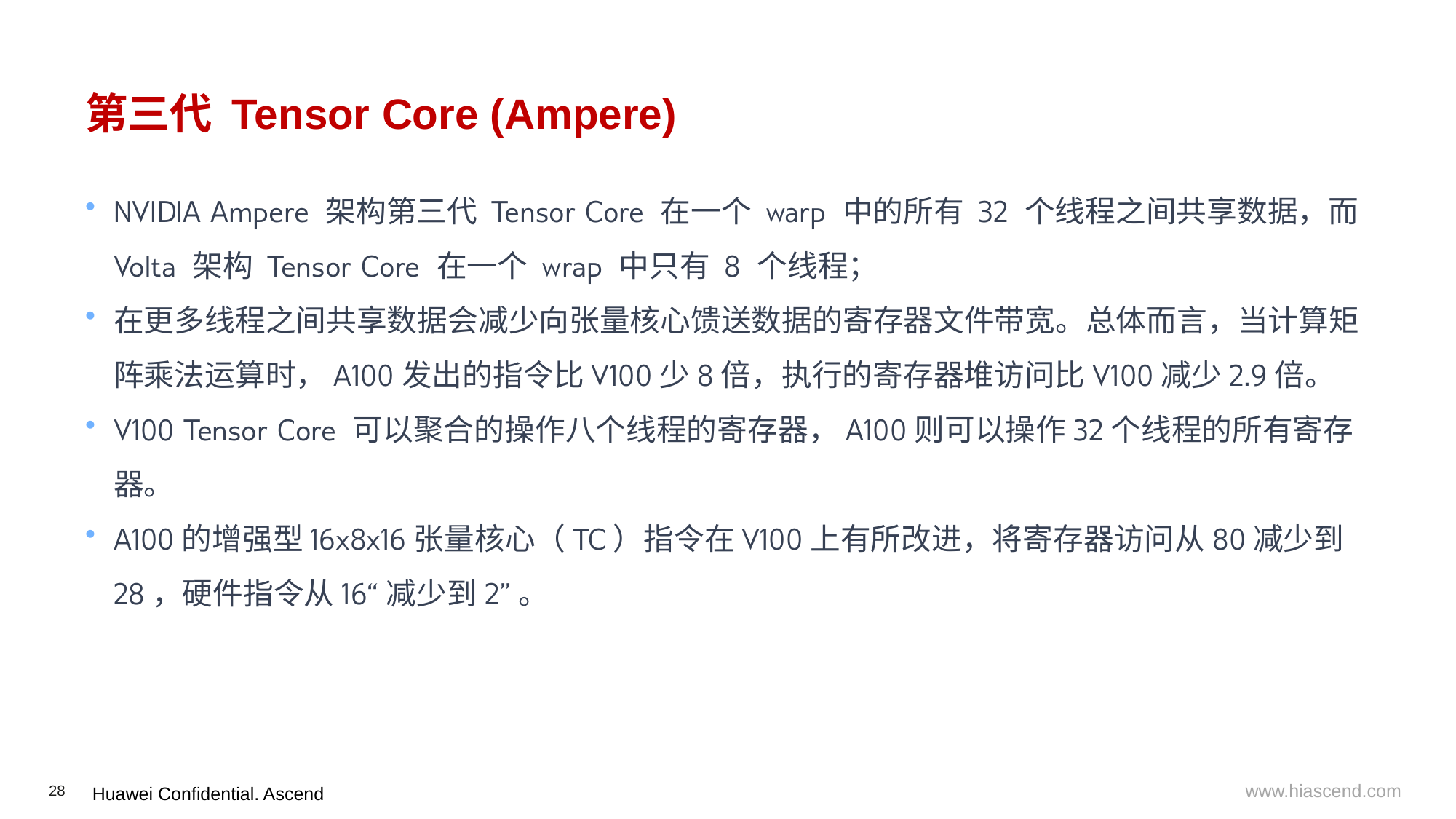

# 第三代 Tensor Core (Ampere)
NVIDIA Ampere 架构第三代 Tensor Core 在一个 warp 中的所有 32 个线程之间共享数据，而 Volta 架构 Tensor Core 在一个 wrap 中只有 8 个线程；
在更多线程之间共享数据会减少向张量核心馈送数据的寄存器文件带宽。总体而言，当计算矩阵乘法运算时，A100发出的指令比V100少8倍，执行的寄存器堆访问比V100减少2.9倍。
V100 Tensor Core 可以聚合的操作八个线程的寄存器，A100则可以操作32个线程的所有寄存器。
A100的增强型16x8x16张量核心（TC）指令在V100上有所改进，将寄存器访问从80减少到28，硬件指令从16“减少到2”。